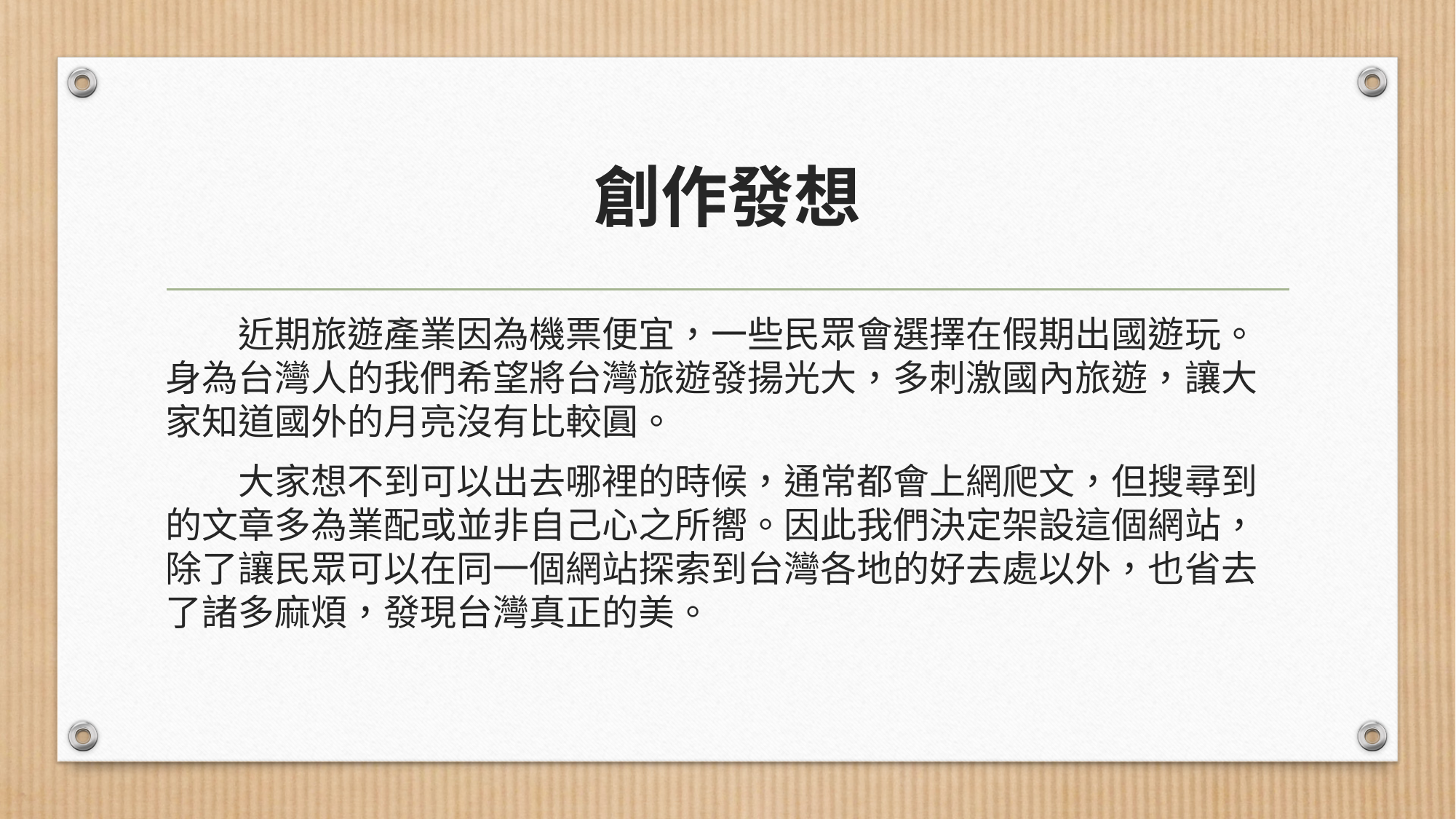

# 創作發想
　　近期旅遊產業因為機票便宜，一些民眾會選擇在假期出國遊玩。身為台灣人的我們希望將台灣旅遊發揚光大，多刺激國內旅遊，讓大家知道國外的月亮沒有比較圓。
　　大家想不到可以出去哪裡的時候，通常都會上網爬文，但搜尋到的文章多為業配或並非自己心之所嚮。因此我們決定架設這個網站，除了讓民眾可以在同一個網站探索到台灣各地的好去處以外，也省去了諸多麻煩，發現台灣真正的美。